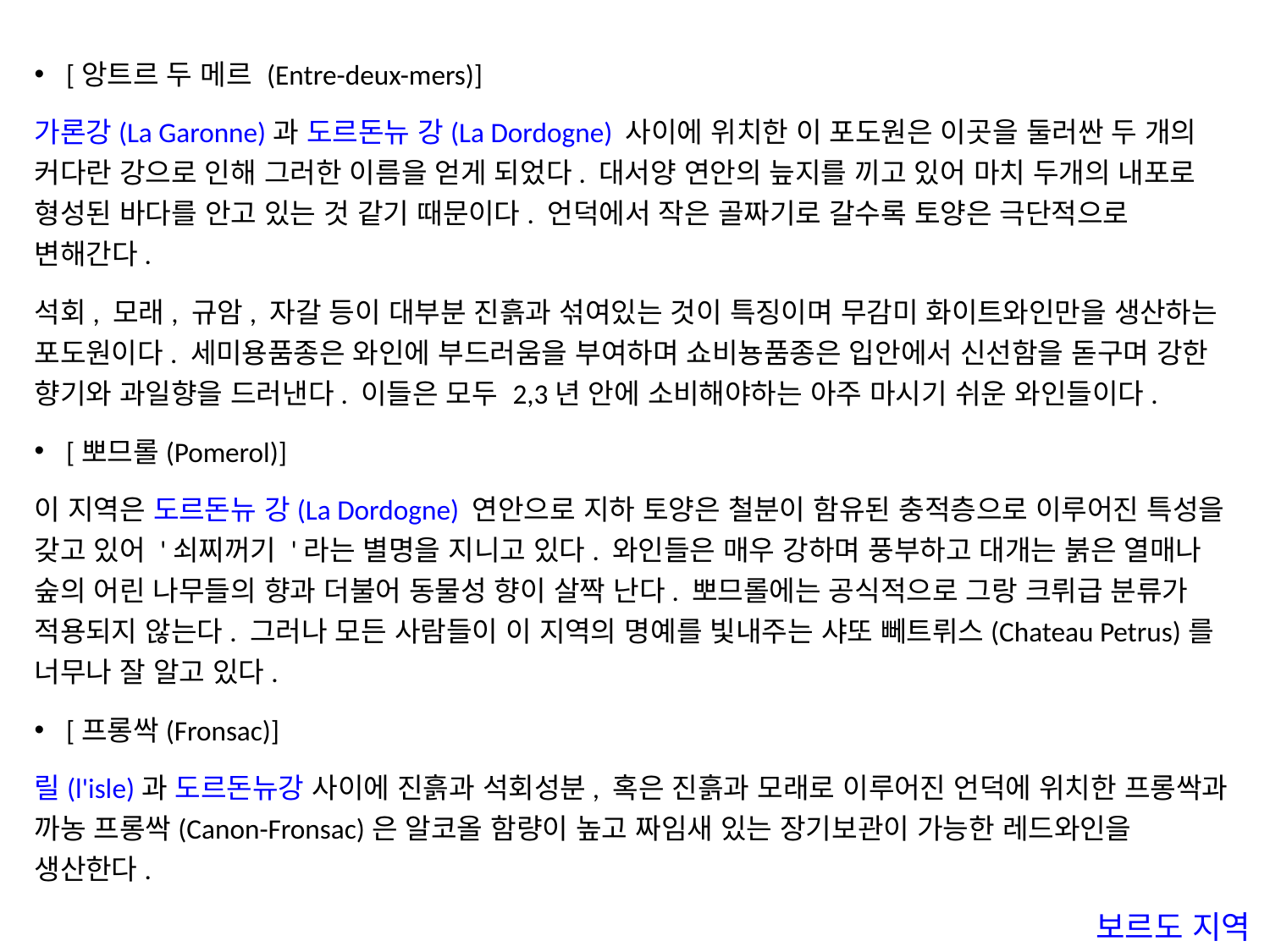

[앙트르 두 메르 (Entre-deux-mers)]
가론강(La Garonne)과 도르돈뉴 강(La Dordogne) 사이에 위치한 이 포도원은 이곳을 둘러싼 두 개의 커다란 강으로 인해 그러한 이름을 얻게 되었다. 대서양 연안의 늪지를 끼고 있어 마치 두개의 내포로 형성된 바다를 안고 있는 것 같기 때문이다. 언덕에서 작은 골짜기로 갈수록 토양은 극단적으로 변해간다.
석회, 모래, 규암, 자갈 등이 대부분 진흙과 섞여있는 것이 특징이며 무감미 화이트와인만을 생산하는 포도원이다. 세미용품종은 와인에 부드러움을 부여하며 쇼비뇽품종은 입안에서 신선함을 돋구며 강한 향기와 과일향을 드러낸다. 이들은 모두 2,3년 안에 소비해야하는 아주 마시기 쉬운 와인들이다.
[뽀므롤(Pomerol)]
이 지역은 도르돈뉴 강(La Dordogne) 연안으로 지하 토양은 철분이 함유된 충적층으로 이루어진 특성을 갖고 있어 '쇠찌꺼기 '라는 별명을 지니고 있다. 와인들은 매우 강하며 풍부하고 대개는 붉은 열매나 숲의 어린 나무들의 향과 더불어 동물성 향이 살짝 난다. 뽀므롤에는 공식적으로 그랑 크뤼급 분류가 적용되지 않는다. 그러나 모든 사람들이 이 지역의 명예를 빛내주는 샤또 뻬트뤼스(Chateau Petrus)를 너무나 잘 알고 있다.
[프롱싹(Fronsac)]
릴(l'isle)과 도르돈뉴강 사이에 진흙과 석회성분, 혹은 진흙과 모래로 이루어진 언덕에 위치한 프롱싹과 까농 프롱싹(Canon-Fronsac)은 알코올 함량이 높고 짜임새 있는 장기보관이 가능한 레드와인을 생산한다.

보르도 지역